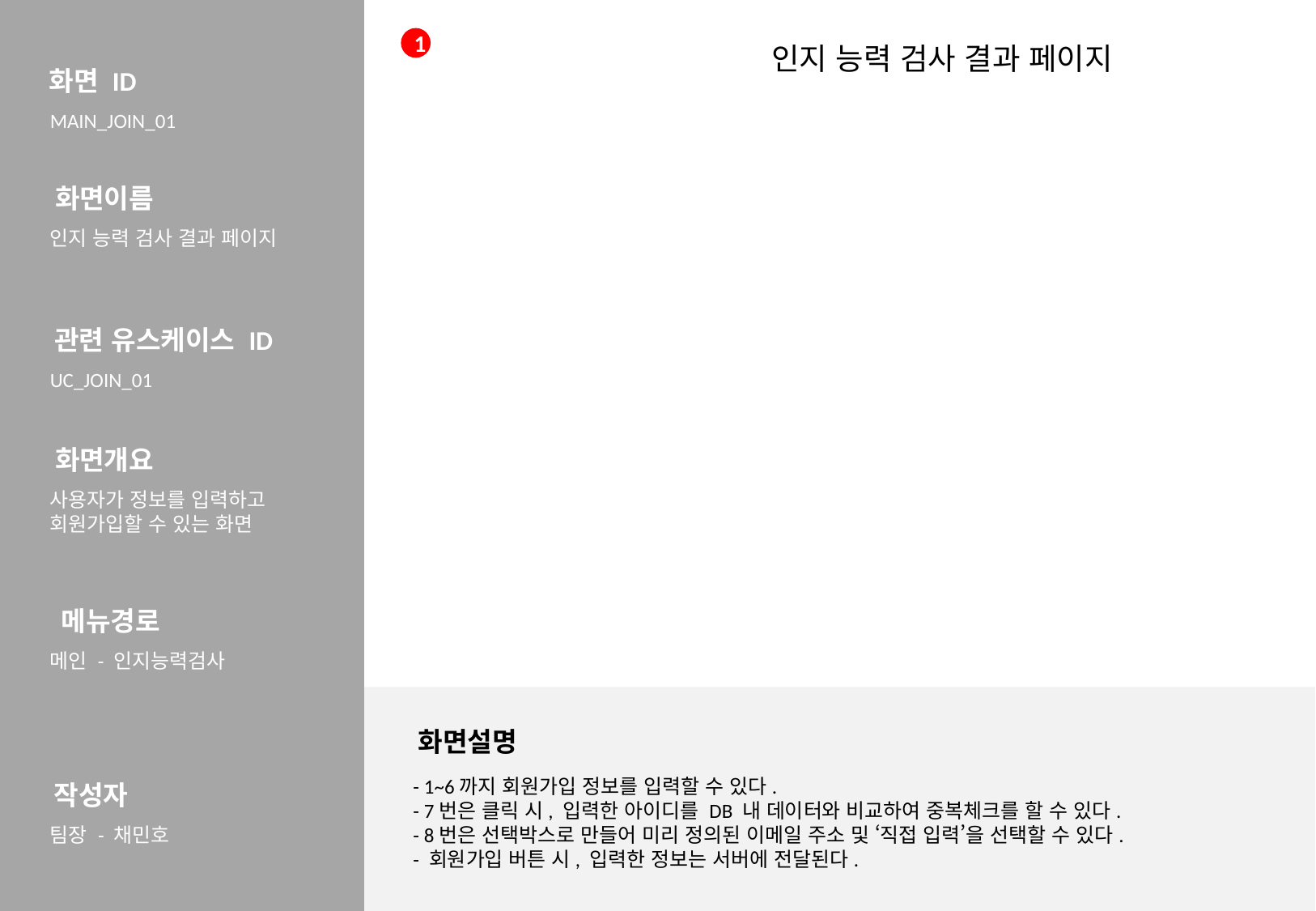

1
인지 능력 검사 결과 페이지
화면 ID
MAIN_JOIN_01
화면이름
인지 능력 검사 결과 페이지
관련 유스케이스 ID
UC_JOIN_01
화면개요
사용자가 정보를 입력하고
회원가입할 수 있는 화면
메뉴경로
메인 - 인지능력검사

화면설명
- 1~6까지 회원가입 정보를 입력할 수 있다.
- 7번은 클릭 시, 입력한 아이디를 DB 내 데이터와 비교하여 중복체크를 할 수 있다.
- 8번은 선택박스로 만들어 미리 정의된 이메일 주소 및 ‘직접 입력’을 선택할 수 있다.
- 회원가입 버튼 시, 입력한 정보는 서버에 전달된다.
작성자
팀장 - 채민호